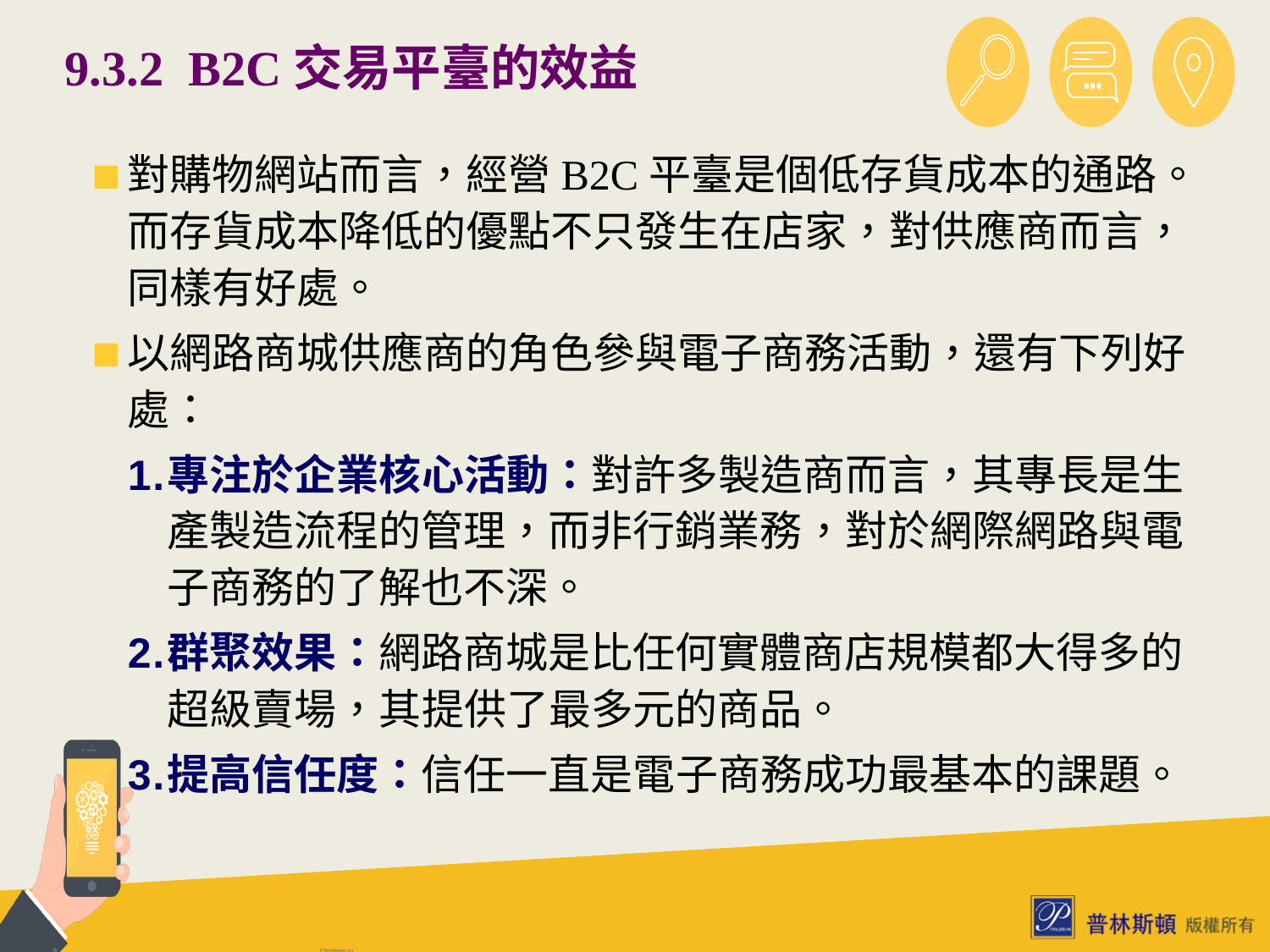

# 9.3.2  B2C交易平臺的效益
對購物網站而言，經營B2C平臺是個低存貨成本的通路。而存貨成本降低的優點不只發生在店家，對供應商而言，同樣有好處。
以網路商城供應商的角色參與電子商務活動，還有下列好處：
專注於企業核心活動：對許多製造商而言，其專長是生產製造流程的管理，而非行銷業務，對於網際網路與電子商務的了解也不深。
群聚效果：網路商城是比任何實體商店規模都大得多的超級賣場，其提供了最多元的商品。
提高信任度：信任一直是電子商務成功最基本的課題。